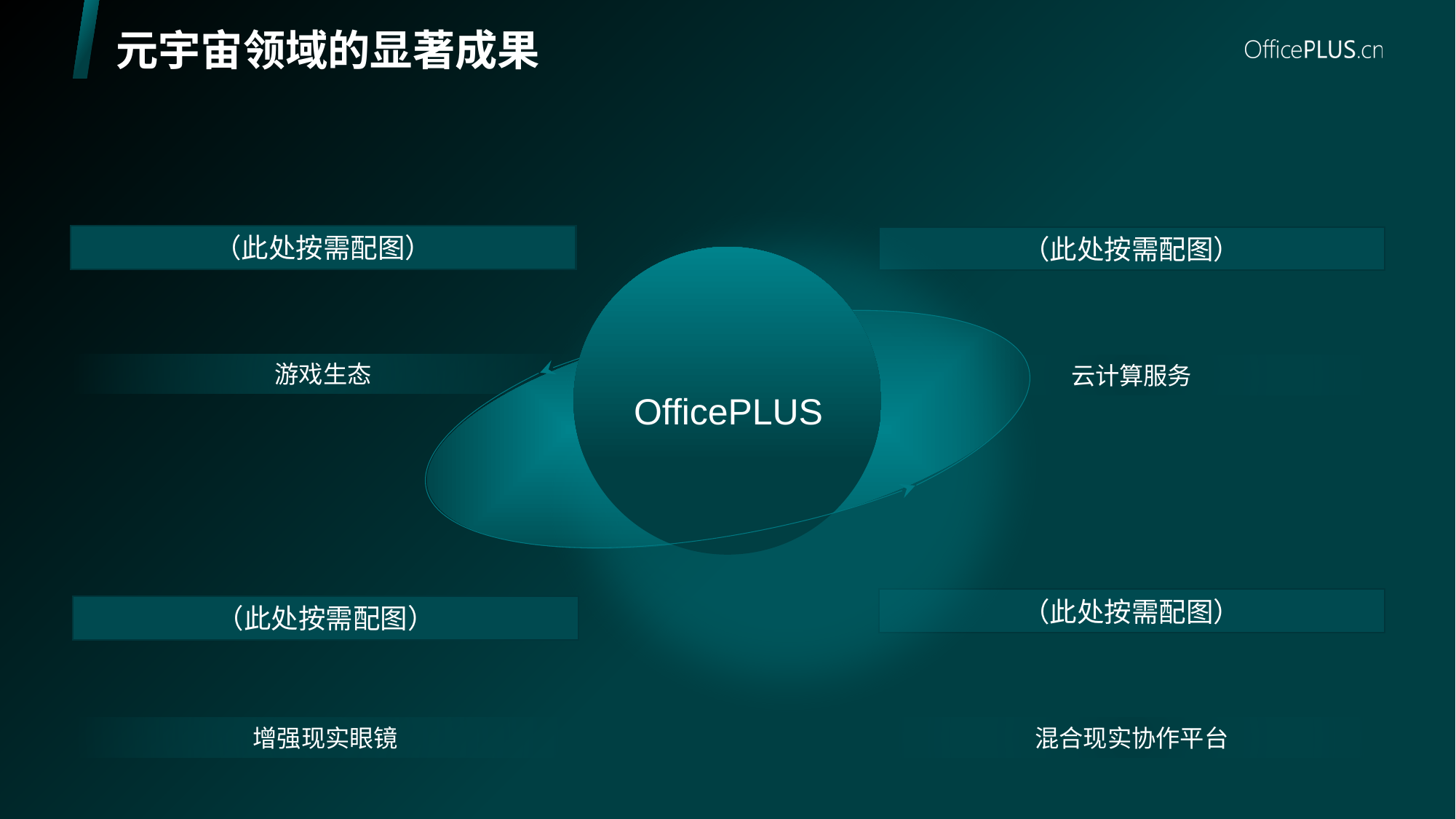

# 元宇宙领域的显著成果
（此处按需配图）
（此处按需配图）

游戏生态
云计算服务
OfficePLUS
（此处按需配图）
（此处按需配图）
增强现实眼镜
混合现实协作平台